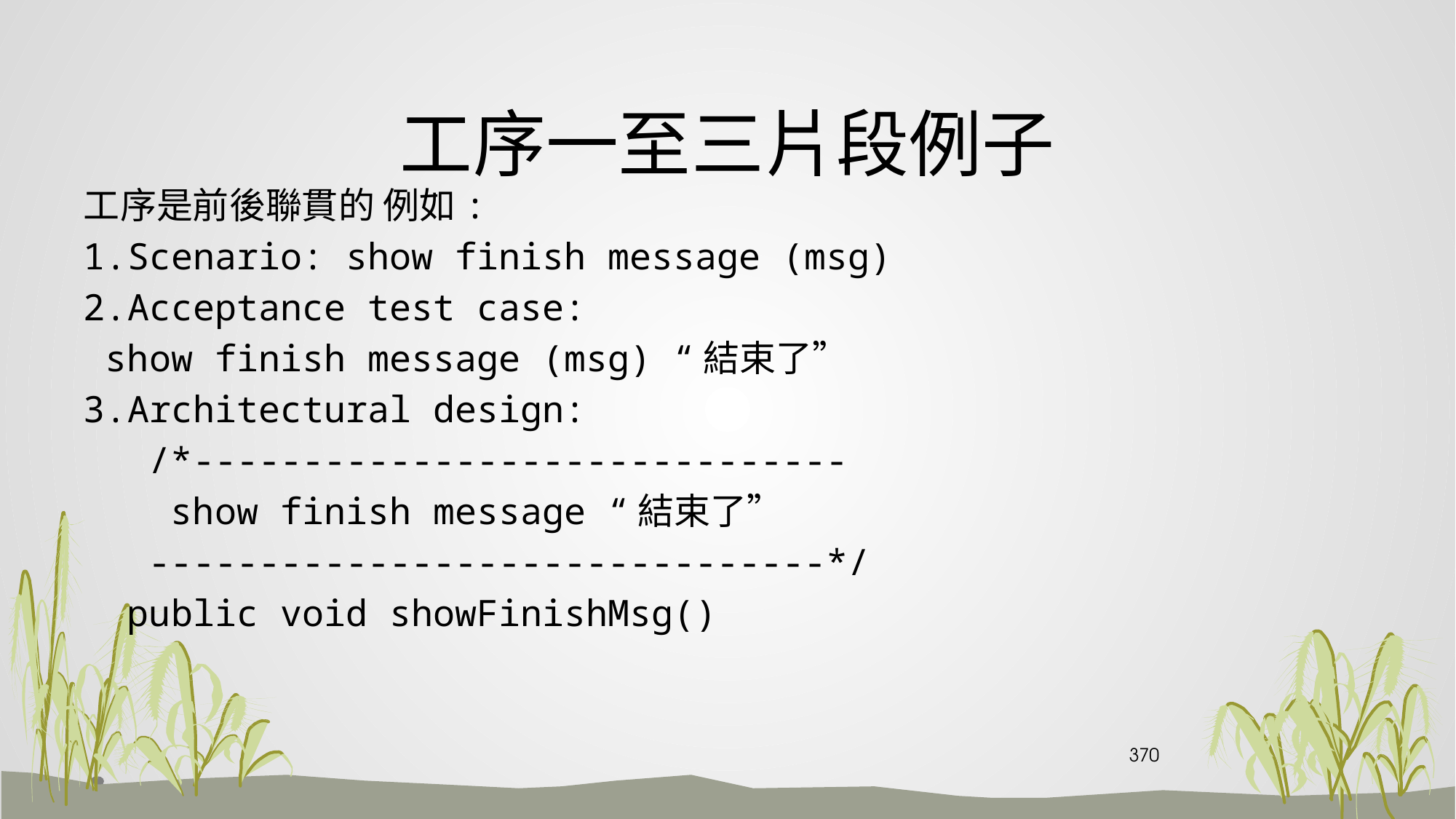

# 工序一至三片段例子
工序是前後聯貫的 例如:
1.Scenario: show finish message (msg)
2.Acceptance test case:
 show finish message (msg) “結束了”
3.Architectural design:
   /*------------------------------
    show finish message “結束了”
   -------------------------------*/
  public void showFinishMsg()
370